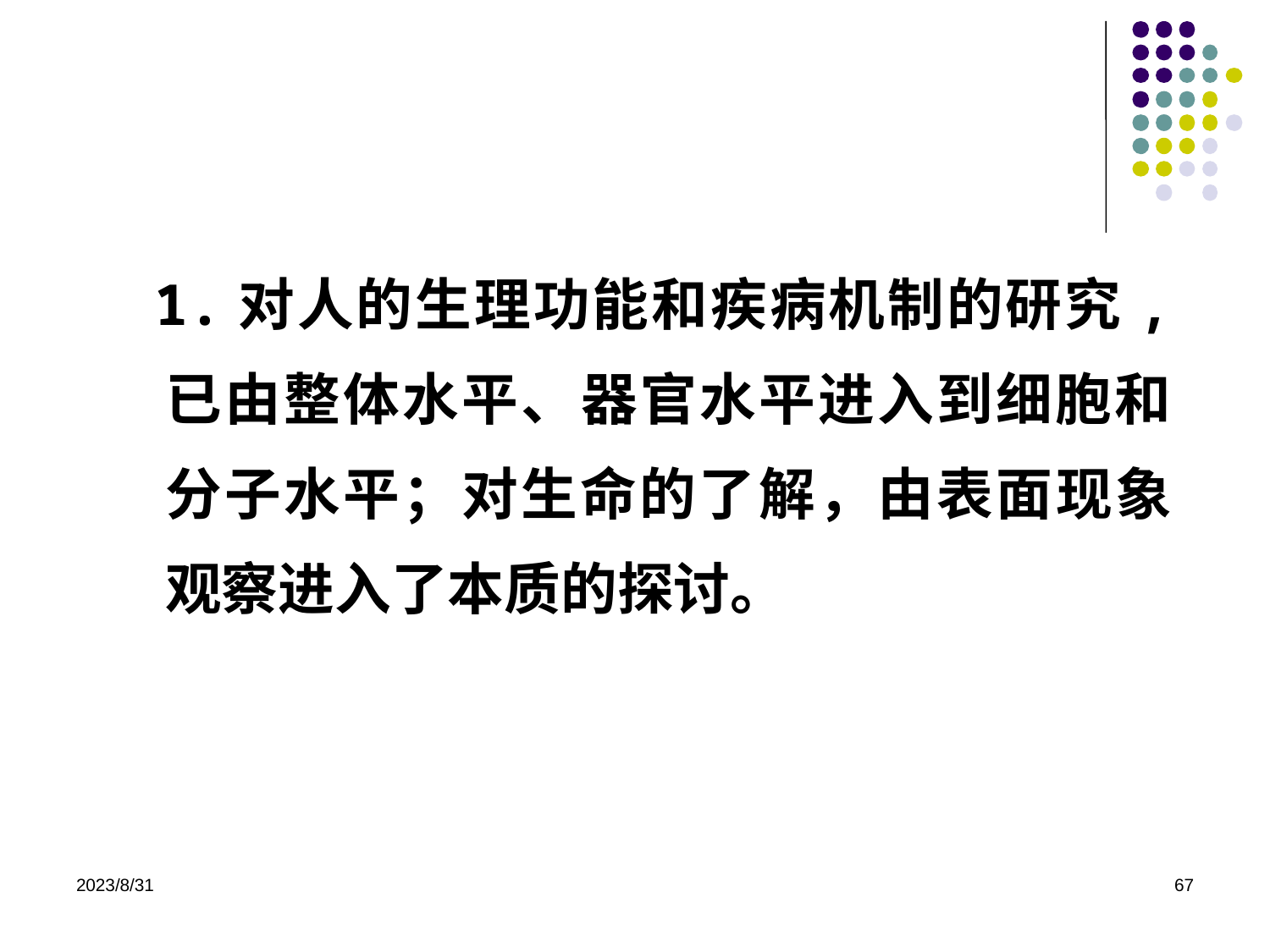

1.对人的生理功能和疾病机制的研究, 已由整体水平、器官水平进入到细胞和分子水平；对生命的了解，由表面现象观察进入了本质的探讨。
2023/8/31
67